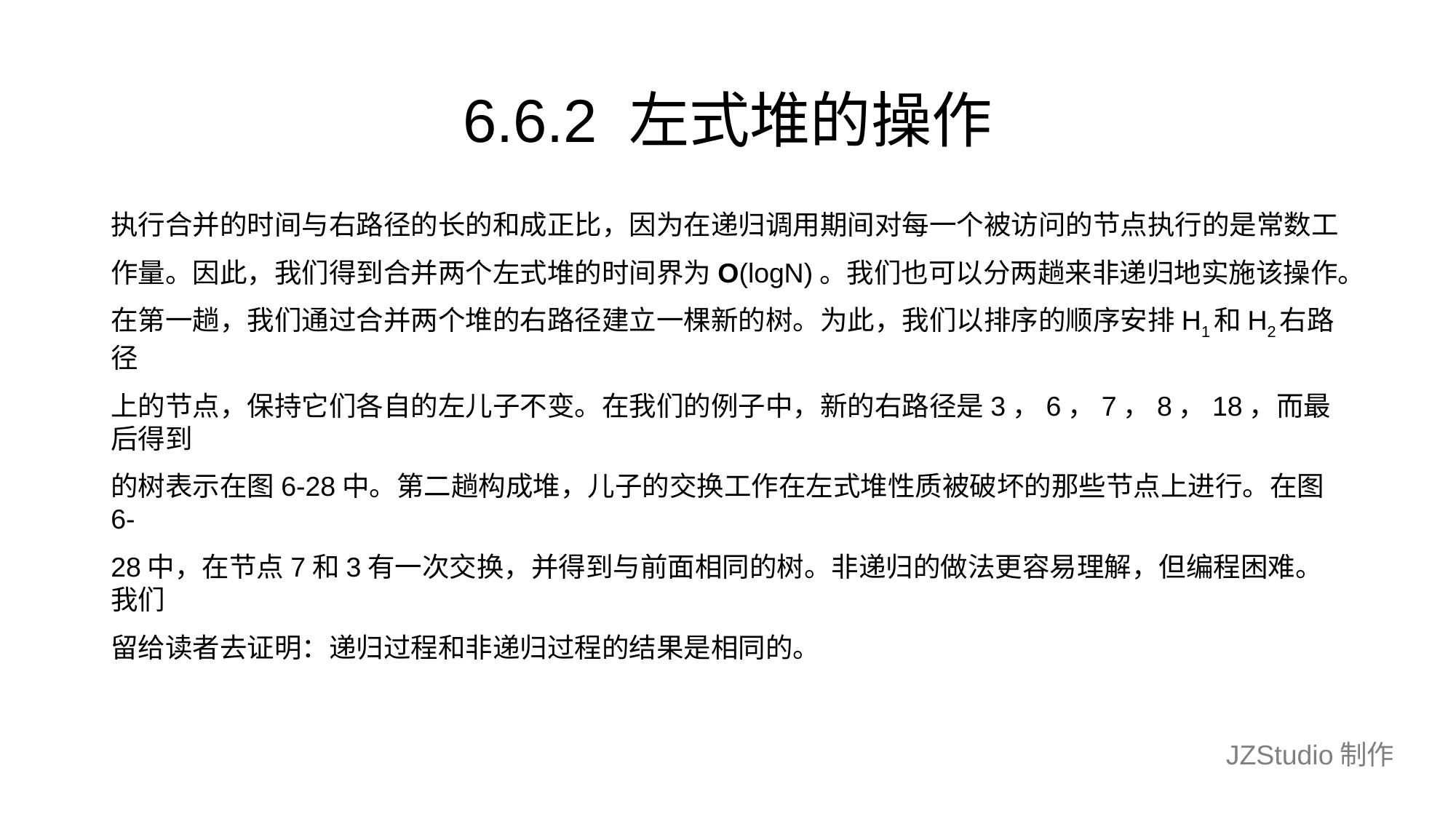

# 6.6.2 左式堆的操作
执行合并的时间与右路径的长的和成正比，因为在递归调用期间对每一个被访问的节点执行的是常数工
作量。因此，我们得到合并两个左式堆的时间界为O(logN)。我们也可以分两趟来非递归地实施该操作。
在第一趟，我们通过合并两个堆的右路径建立一棵新的树。为此，我们以排序的顺序安排H1和H2右路径
上的节点，保持它们各自的左儿子不变。在我们的例子中，新的右路径是3，6，7，8，18，而最后得到
的树表示在图6-28中。第二趟构成堆，儿子的交换工作在左式堆性质被破坏的那些节点上进行。在图6-
28中，在节点7和3有一次交换，并得到与前面相同的树。非递归的做法更容易理解，但编程困难。我们
留给读者去证明：递归过程和非递归过程的结果是相同的。